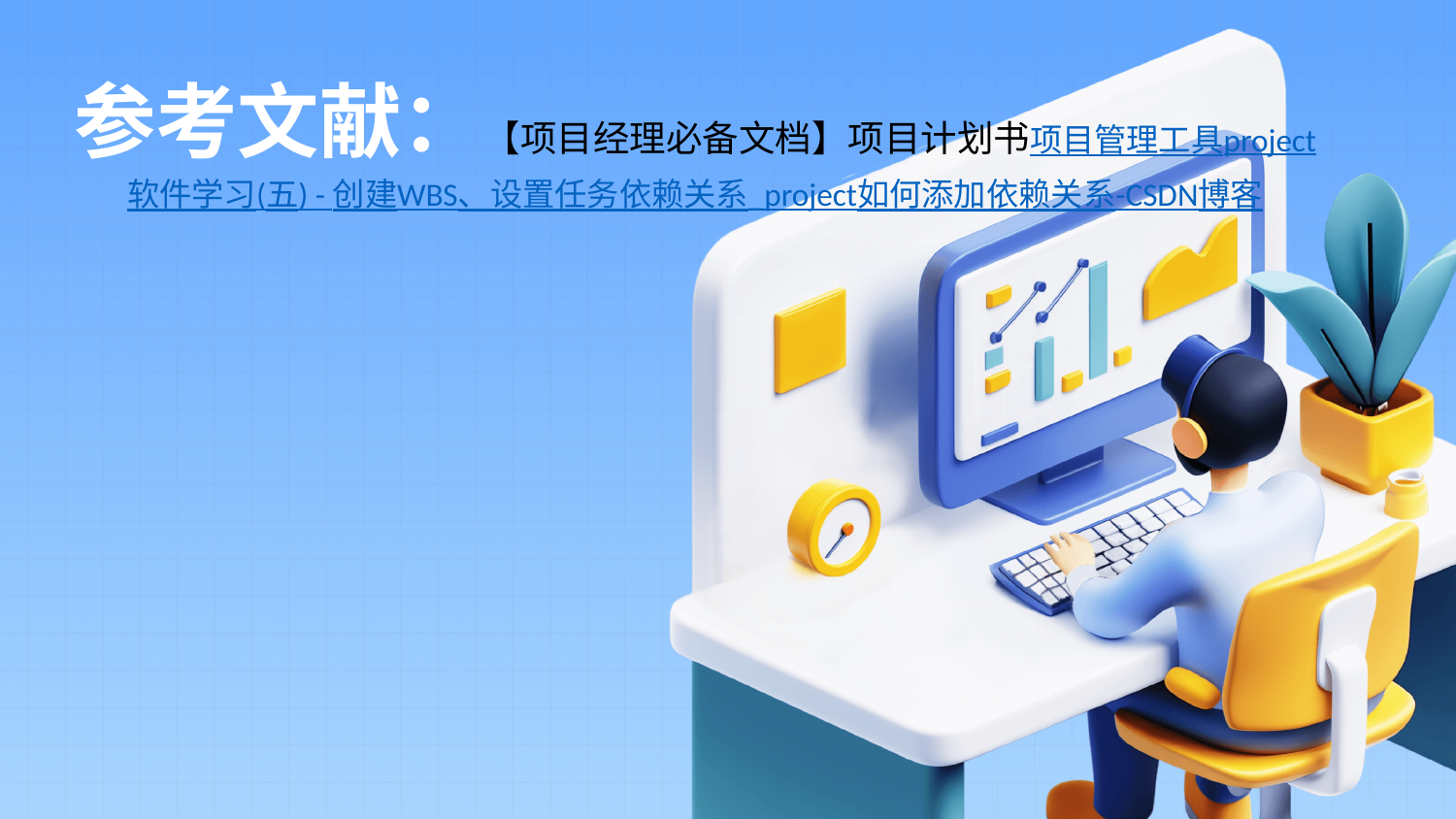

参考文献：【项目经理必备文档】项目计划书项目管理工具project软件学习(五) - 创建WBS、设置任务依赖关系_project如何添加依赖关系-CSDN博客